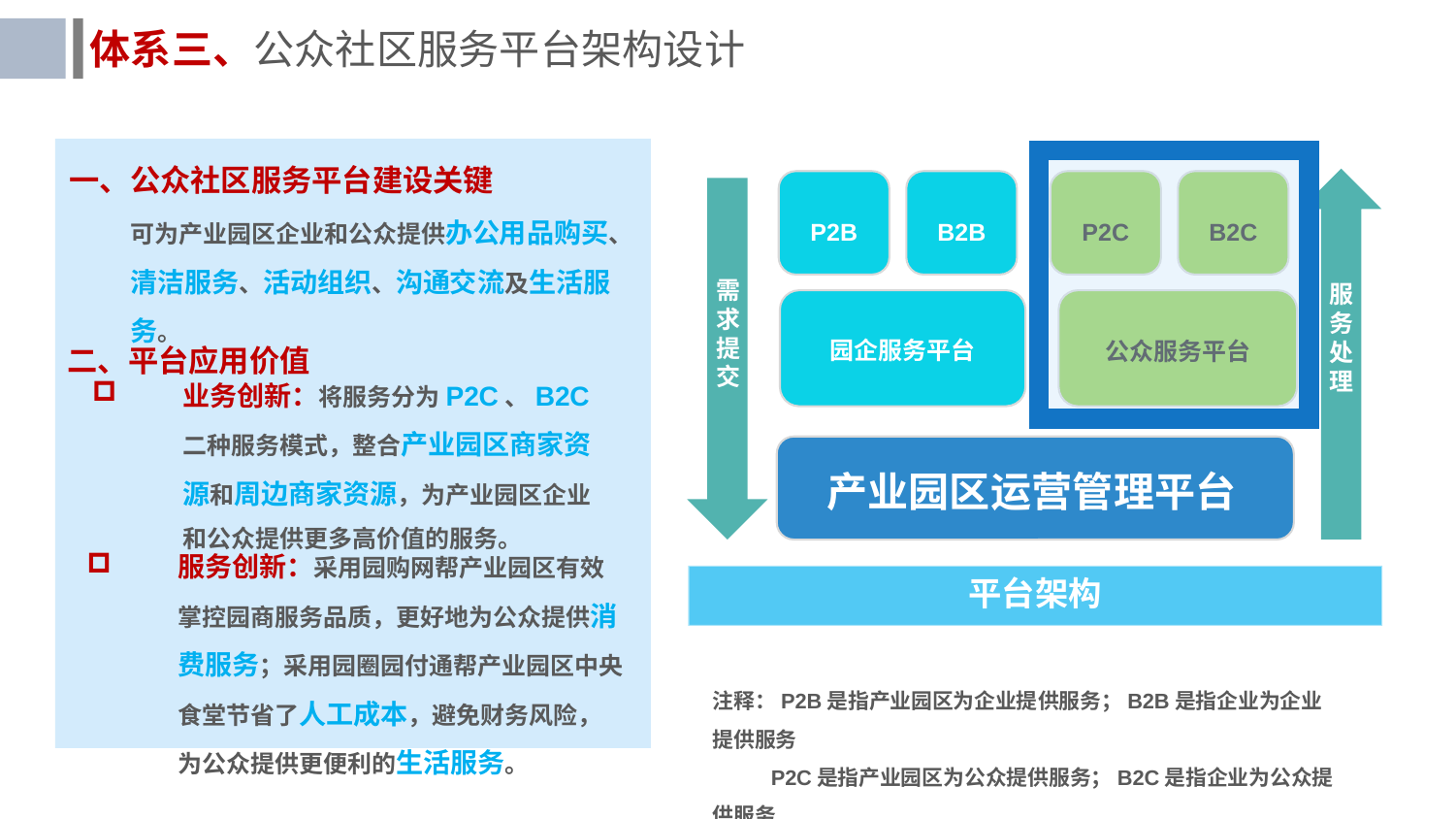

体系三、公众社区服务平台架构设计

P2B
B2B
P2C
B2C
需求提交
服务处理

园企服务平台
公众服务平台

产业园区运营管理平台

平台架构
注释：P2B是指产业园区为企业提供服务；B2B是指企业为企业提供服务
          P2C是指产业园区为公众提供服务；B2C是指企业为公众提供服务
一、公众社区服务平台建设关键
可为产业园区企业和公众提供办公用品购买、清洁服务、活动组织、沟通交流及生活服务。
二、平台应用价值
业务创新：将服务分为P2C、B2C二种服务模式，整合产业园区商家资源和周边商家资源，为产业园区企业和公众提供更多高价值的服务。
服务创新：采用园购网帮产业园区有效掌控园商服务品质，更好地为公众提供消费服务；采用园圈园付通帮产业园区中央食堂节省了人工成本，避免财务风险，为公众提供更便利的生活服务。